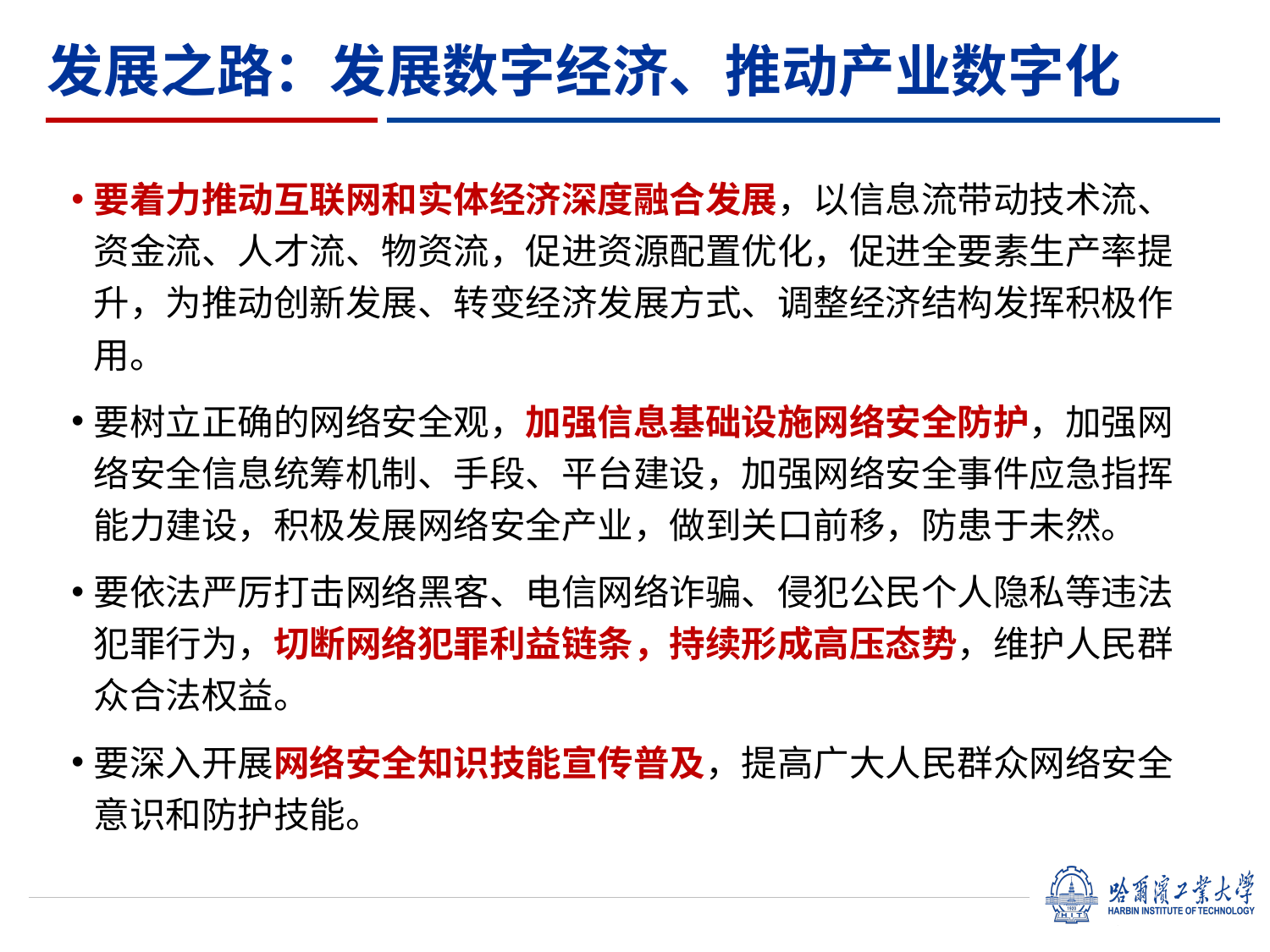

发展之路：发展数字经济、推动产业数字化

要着力推动互联网和实体经济深度融合发展，以信息流带动技术流、资金流、人才流、物资流，促进资源配置优化，促进全要素生产率提升，为推动创新发展、转变经济发展方式、调整经济结构发挥积极作用。
要树立正确的网络安全观，加强信息基础设施网络安全防护，加强网络安全信息统筹机制、手段、平台建设，加强网络安全事件应急指挥能力建设，积极发展网络安全产业，做到关口前移，防患于未然。
要依法严厉打击网络黑客、电信网络诈骗、侵犯公民个人隐私等违法犯罪行为，切断网络犯罪利益链条，持续形成高压态势，维护人民群众合法权益。
要深入开展网络安全知识技能宣传普及，提高广大人民群众网络安全意识和防护技能。